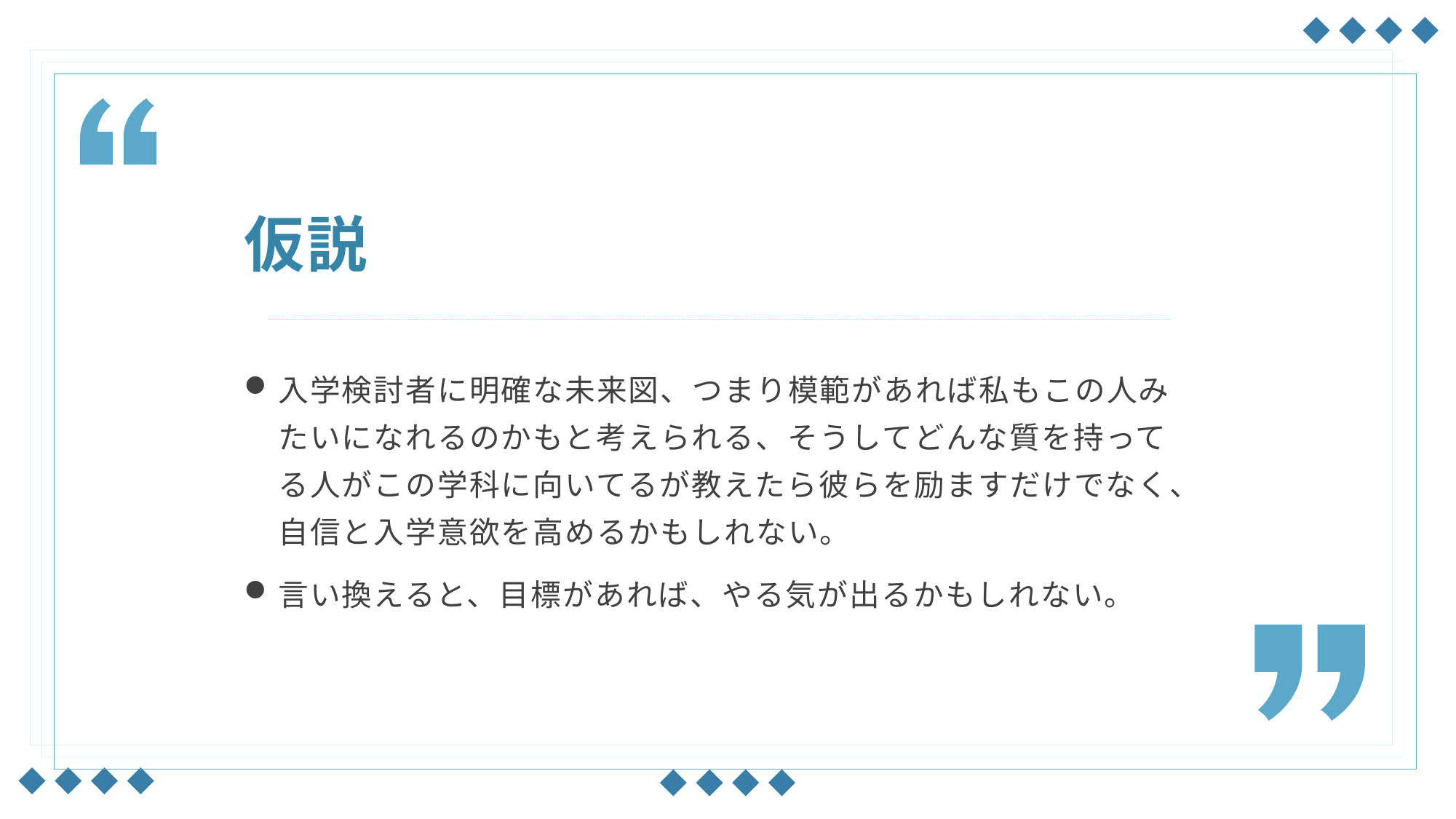

仮説
入学検討者に明確な未来図、つまり模範があれば私もこの人みたいになれるのかもと考えられる、そうしてどんな質を持ってる人がこの学科に向いてるが教えたら彼らを励ますだけでなく、自信と入学意欲を高めるかもしれない。
言い換えると、目標があれば、やる気が出るかもしれない。